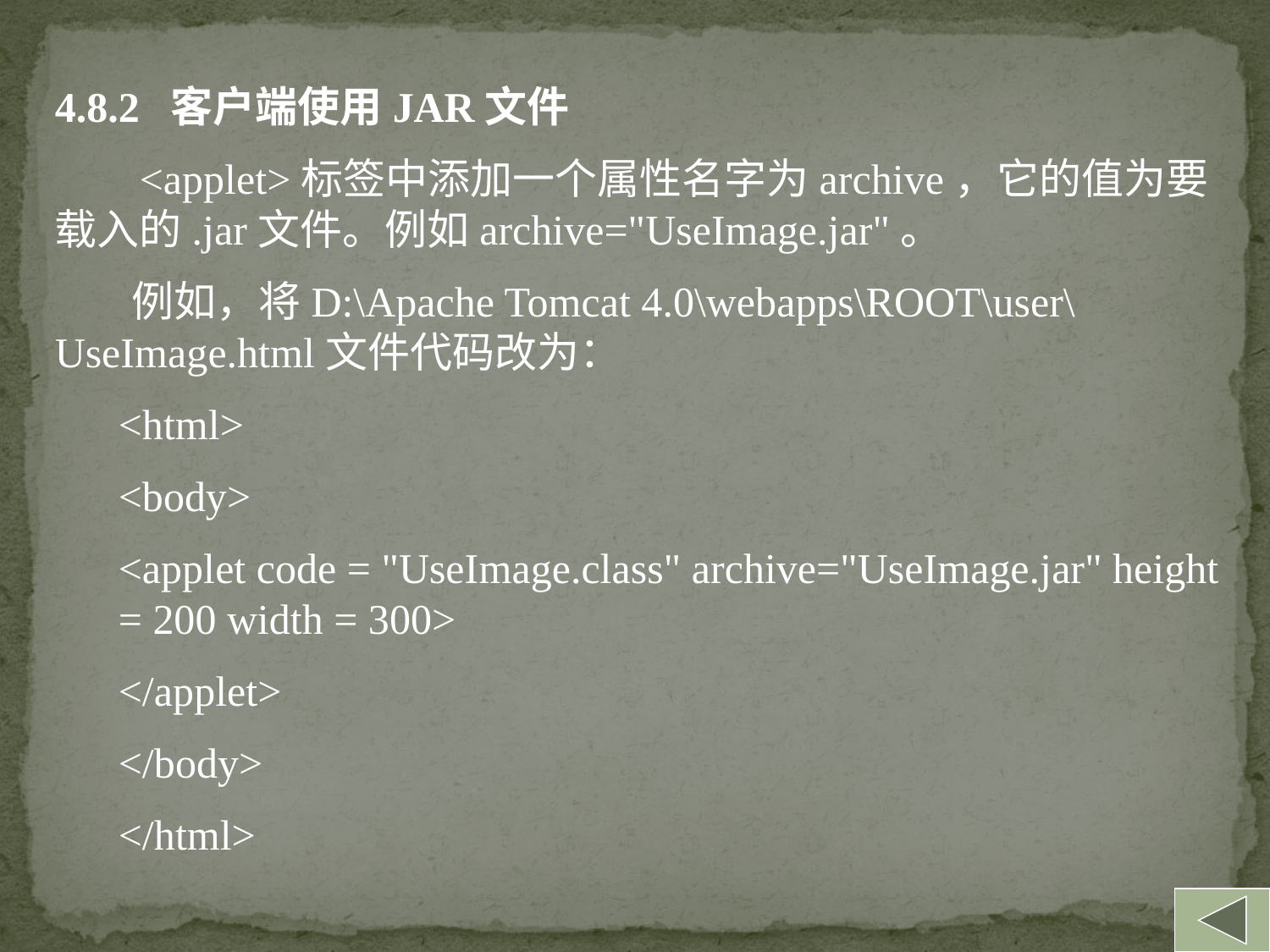

4.8.2  客户端使用JAR文件
        <applet>标签中添加一个属性名字为archive，它的值为要载入的.jar文件。例如archive="UseImage.jar"。
       例如，将D:\Apache Tomcat 4.0\webapps\ROOT\user\UseImage.html文件代码改为：
<html>
<body>
<applet code = "UseImage.class" archive="UseImage.jar" height = 200 width = 300>
</applet>
</body>
</html>